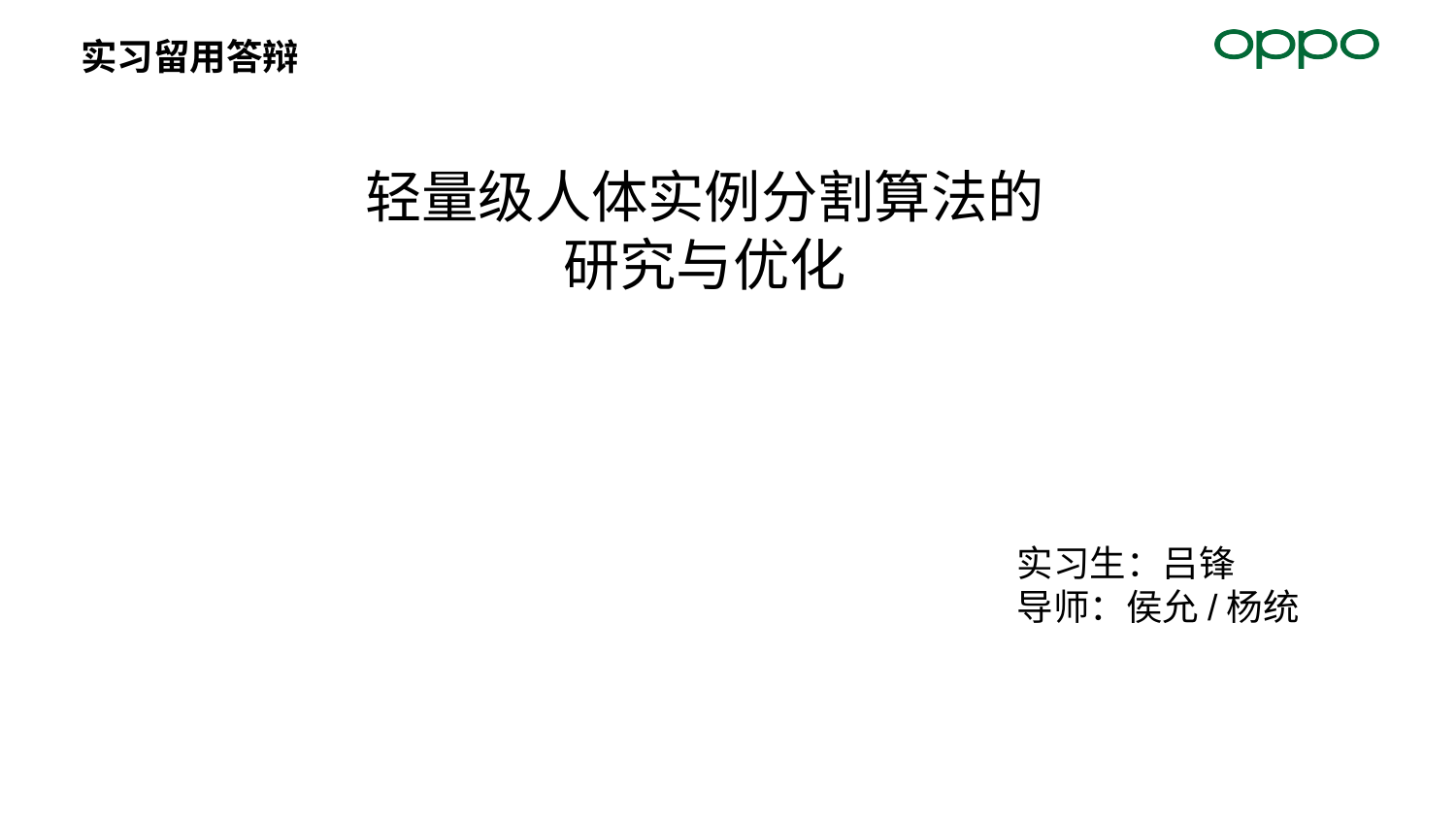

实习留用答辩
# 轻量级人体实例分割算法的 研究与优化
实习生：吕锋
导师：侯允/杨统